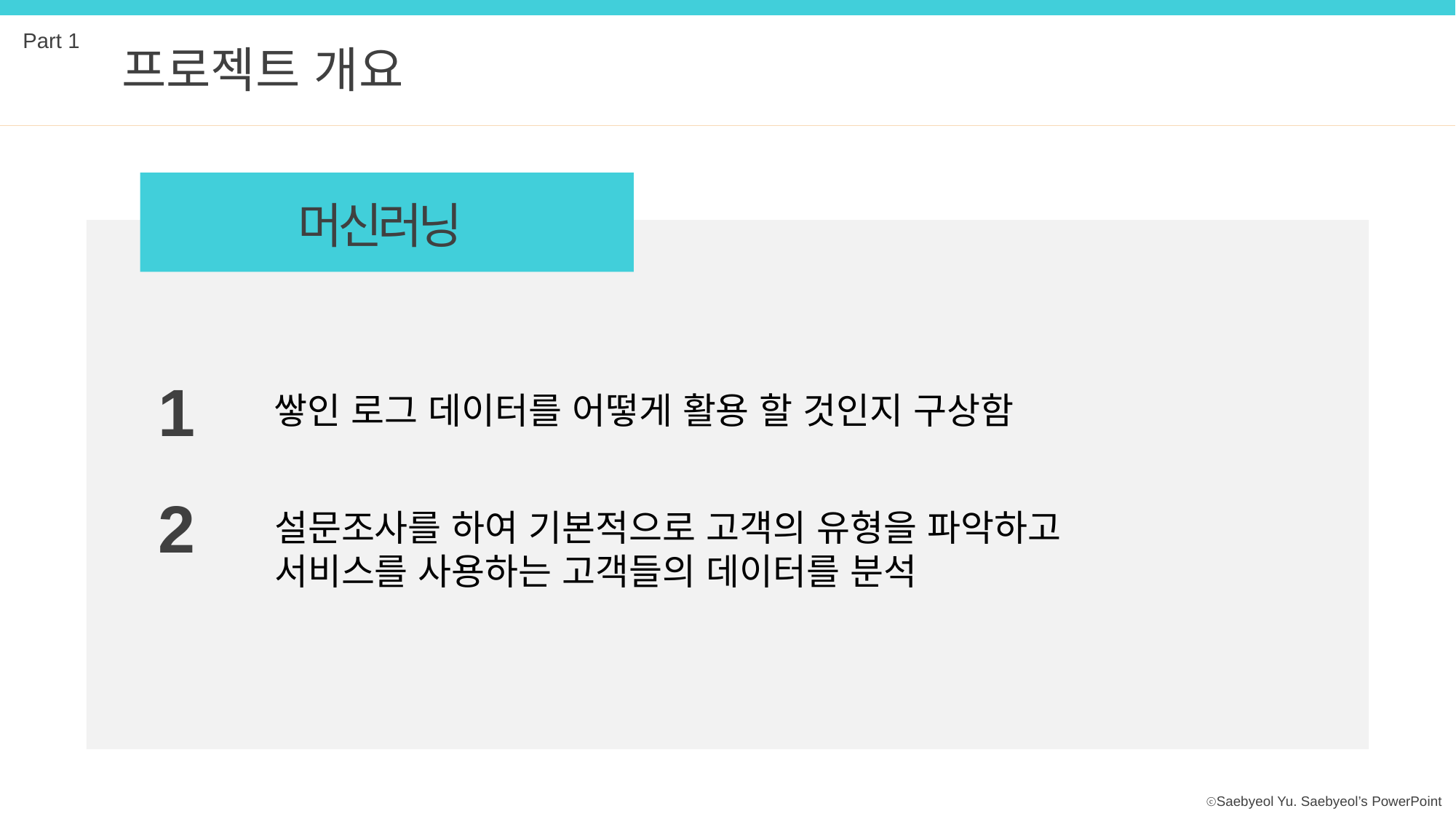

Part 1
프로젝트 개요

머신러닝

1
쌓인 로그 데이터를 어떻게 활용 할 것인지 구상함
2
설문조사를 하여 기본적으로 고객의 유형을 파악하고
서비스를 사용하는 고객들의 데이터를 분석